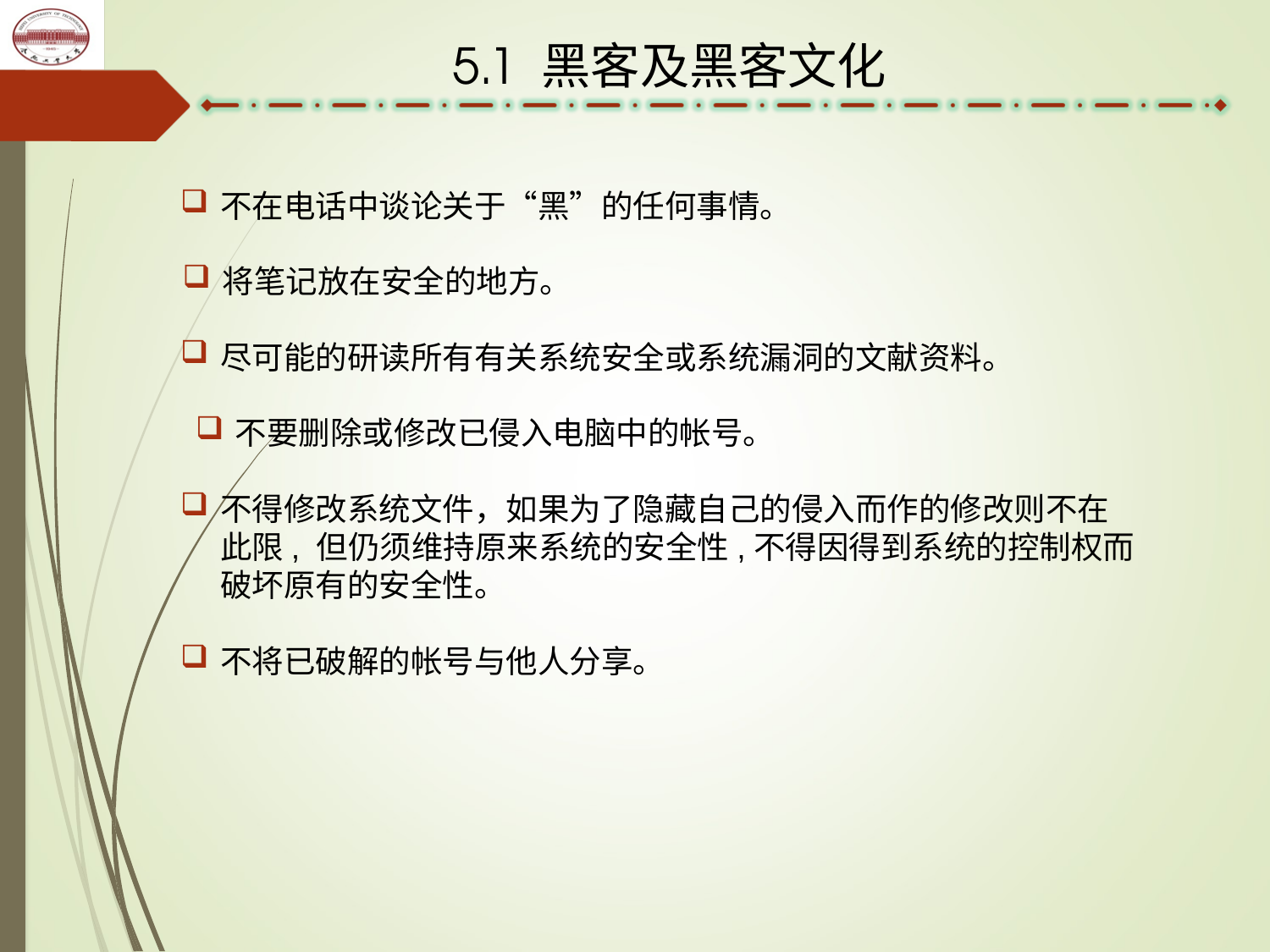

5.1 黑客及黑客文化
不在电话中谈论关于“黑”的任何事情。
将笔记放在安全的地方。
尽可能的研读所有有关系统安全或系统漏洞的文献资料。
不要删除或修改已侵入电脑中的帐号。
不得修改系统文件，如果为了隐藏自己的侵入而作的修改则不在此限, 但仍须维持原来系统的安全性,不得因得到系统的控制权而破坏原有的安全性。
不将已破解的帐号与他人分享。